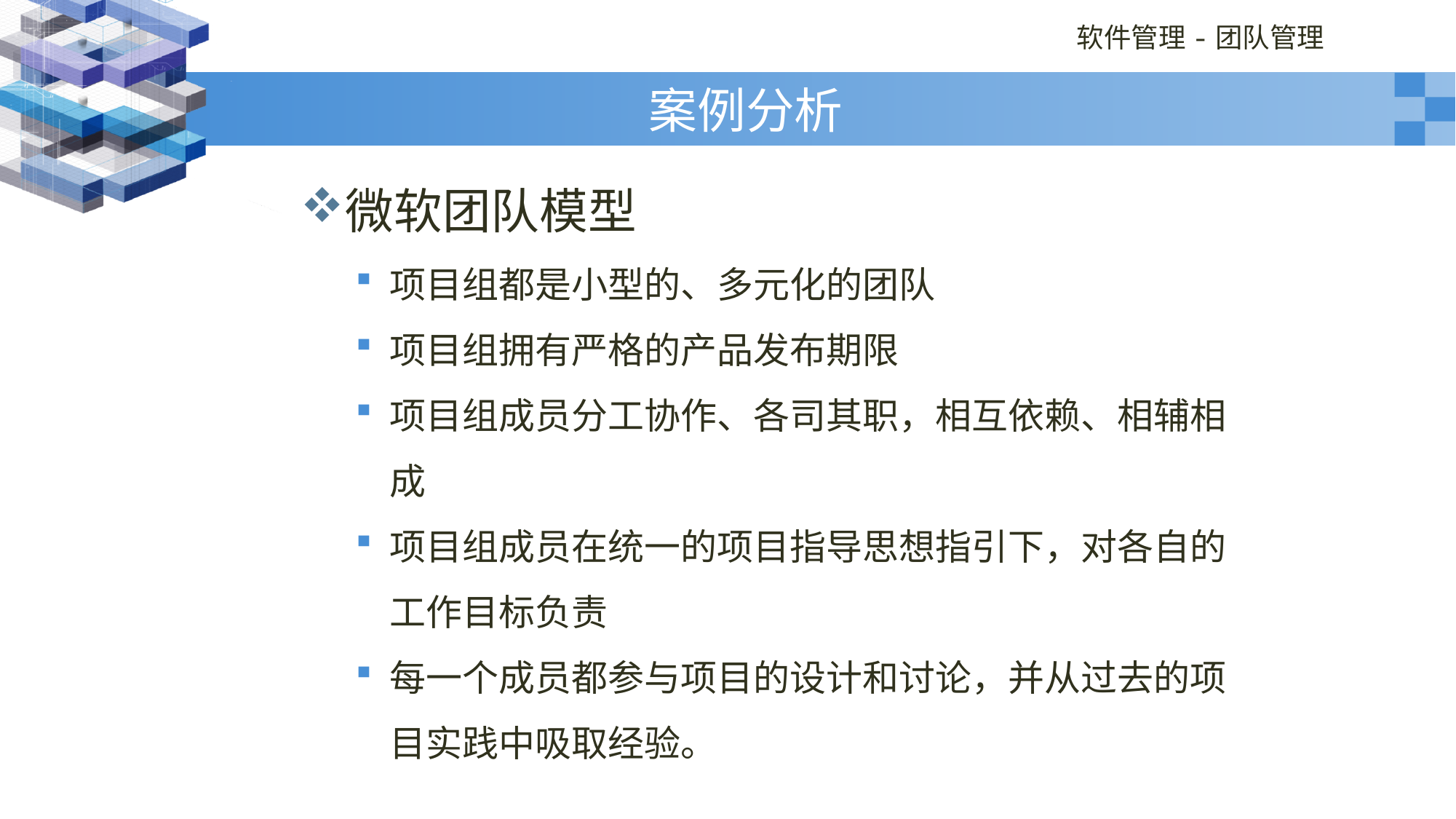

# 案例分析
微软团队模型
项目组都是小型的、多元化的团队
项目组拥有严格的产品发布期限
项目组成员分工协作、各司其职，相互依赖、相辅相成
项目组成员在统一的项目指导思想指引下，对各自的工作目标负责
每一个成员都参与项目的设计和讨论，并从过去的项目实践中吸取经验。